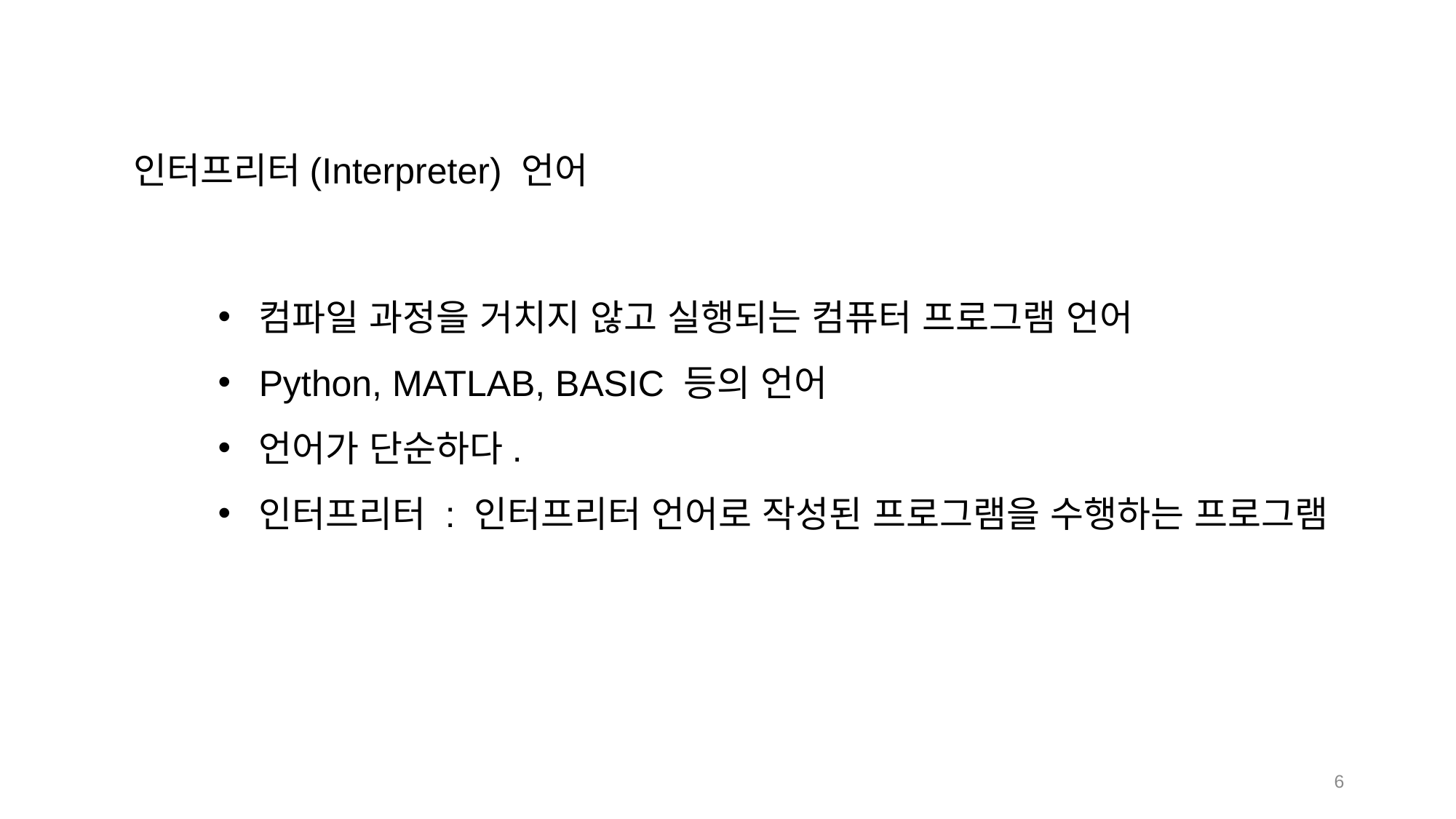

인터프리터(Interpreter) 언어
컴파일 과정을 거치지 않고 실행되는 컴퓨터 프로그램 언어
Python, MATLAB, BASIC 등의 언어
언어가 단순하다.
인터프리터 : 인터프리터 언어로 작성된 프로그램을 수행하는 프로그램

6